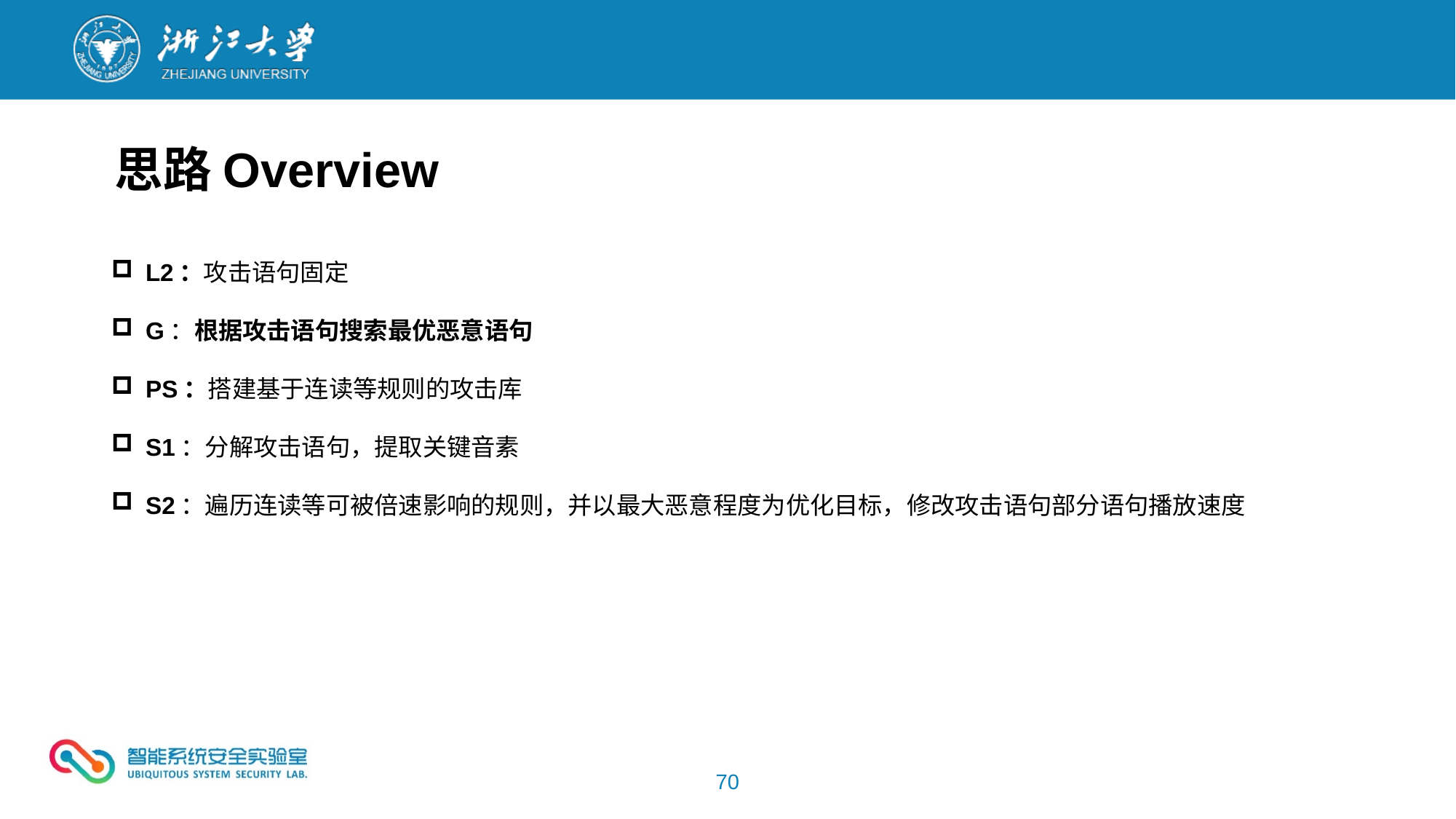

思路Overview

L2：攻击语句固定
G：根据攻击语句搜索最优恶意语句
PS：搭建基于连读等规则的攻击库
S1：分解攻击语句，提取关键音素
S2：遍历连读等可被倍速影响的规则，并以最大恶意程度为优化目标，修改攻击语句部分语句播放速度